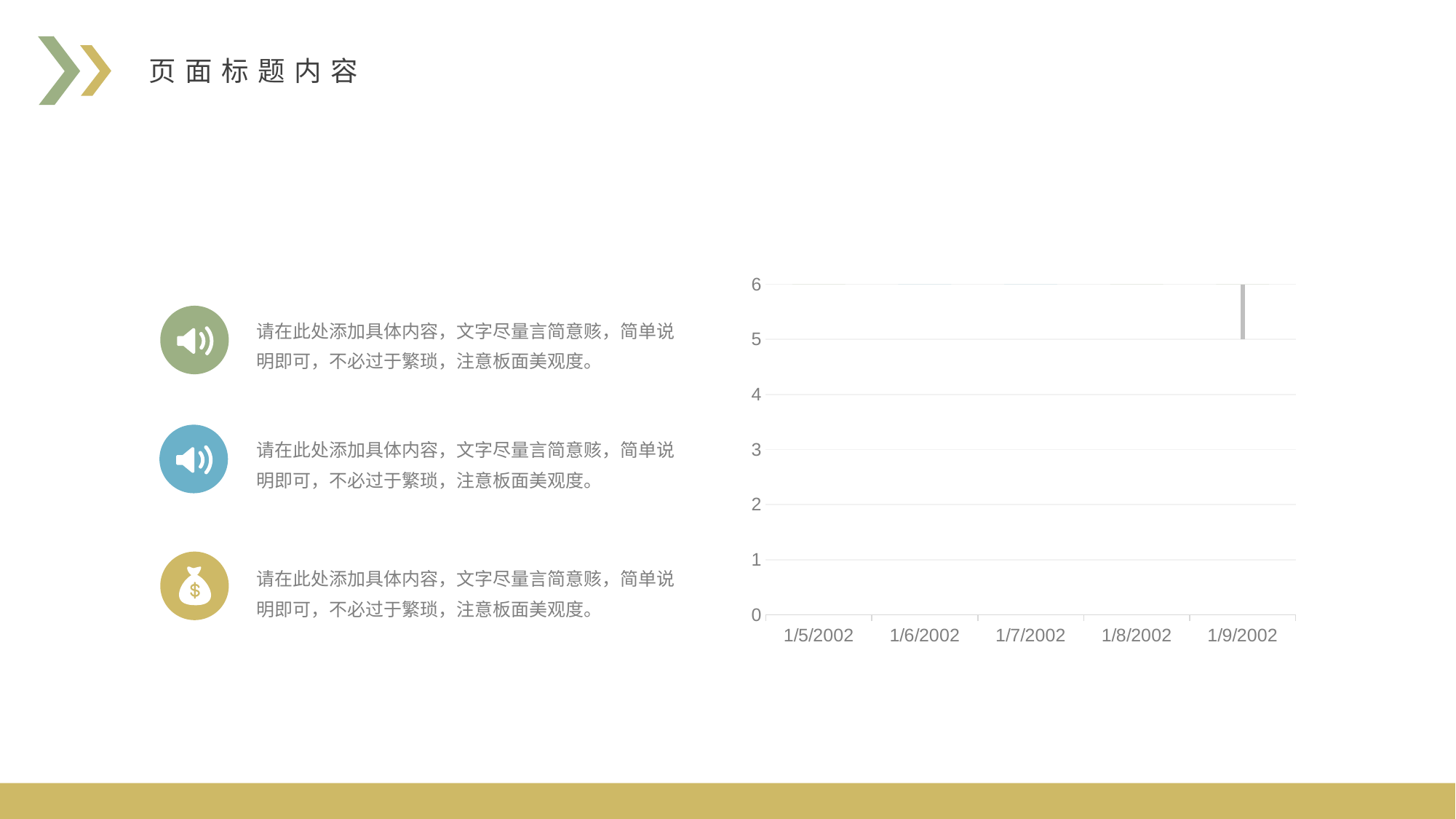

页面标题内容

[unsupported chart]

请在此处添加具体内容，文字尽量言简意赅，简单说明即可，不必过于繁琐，注意板面美观度。

请在此处添加具体内容，文字尽量言简意赅，简单说明即可，不必过于繁琐，注意板面美观度。

请在此处添加具体内容，文字尽量言简意赅，简单说明即可，不必过于繁琐，注意板面美观度。